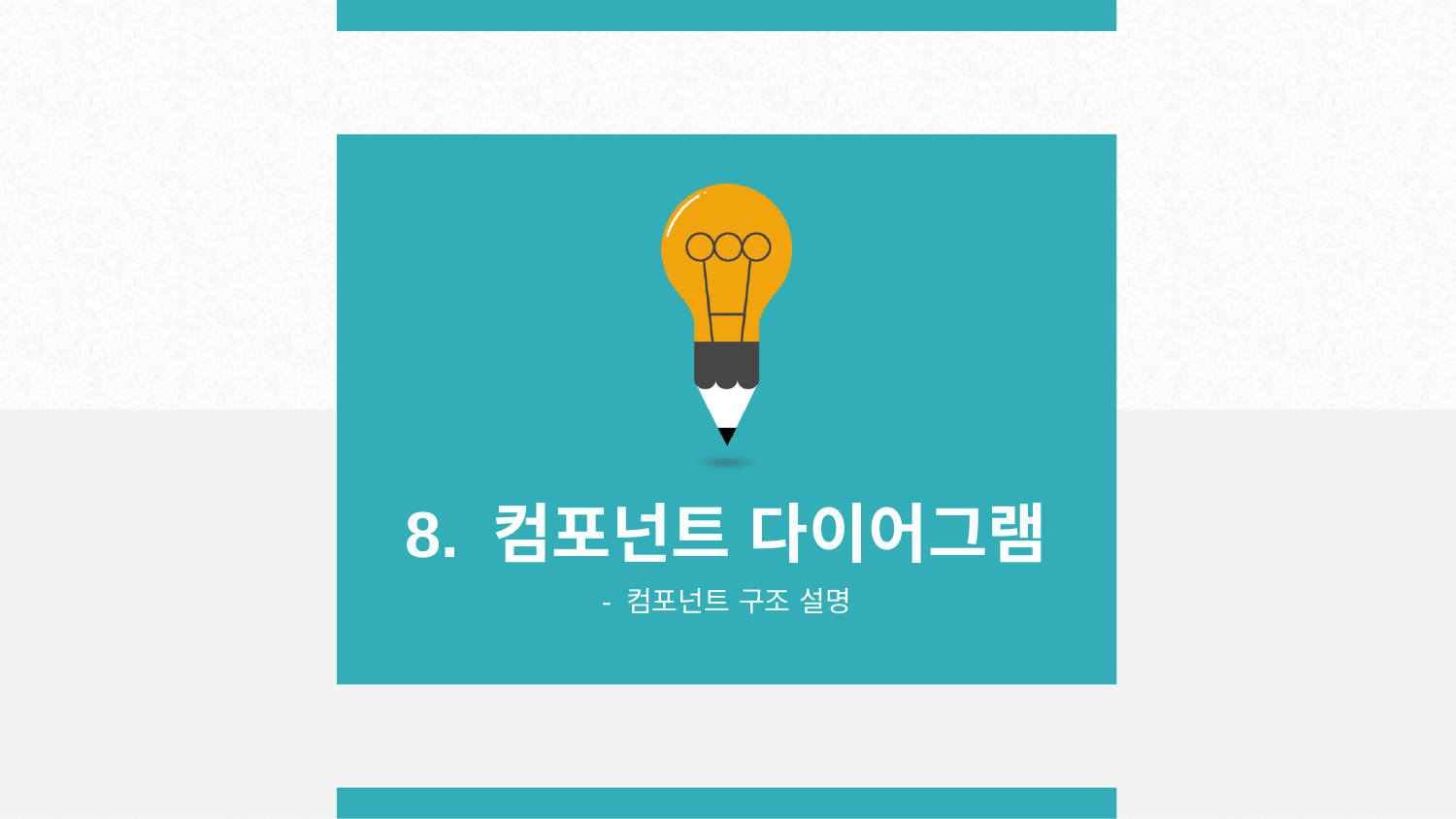

8. 컴포넌트 다이어그램
- 컴포넌트 구조 설명